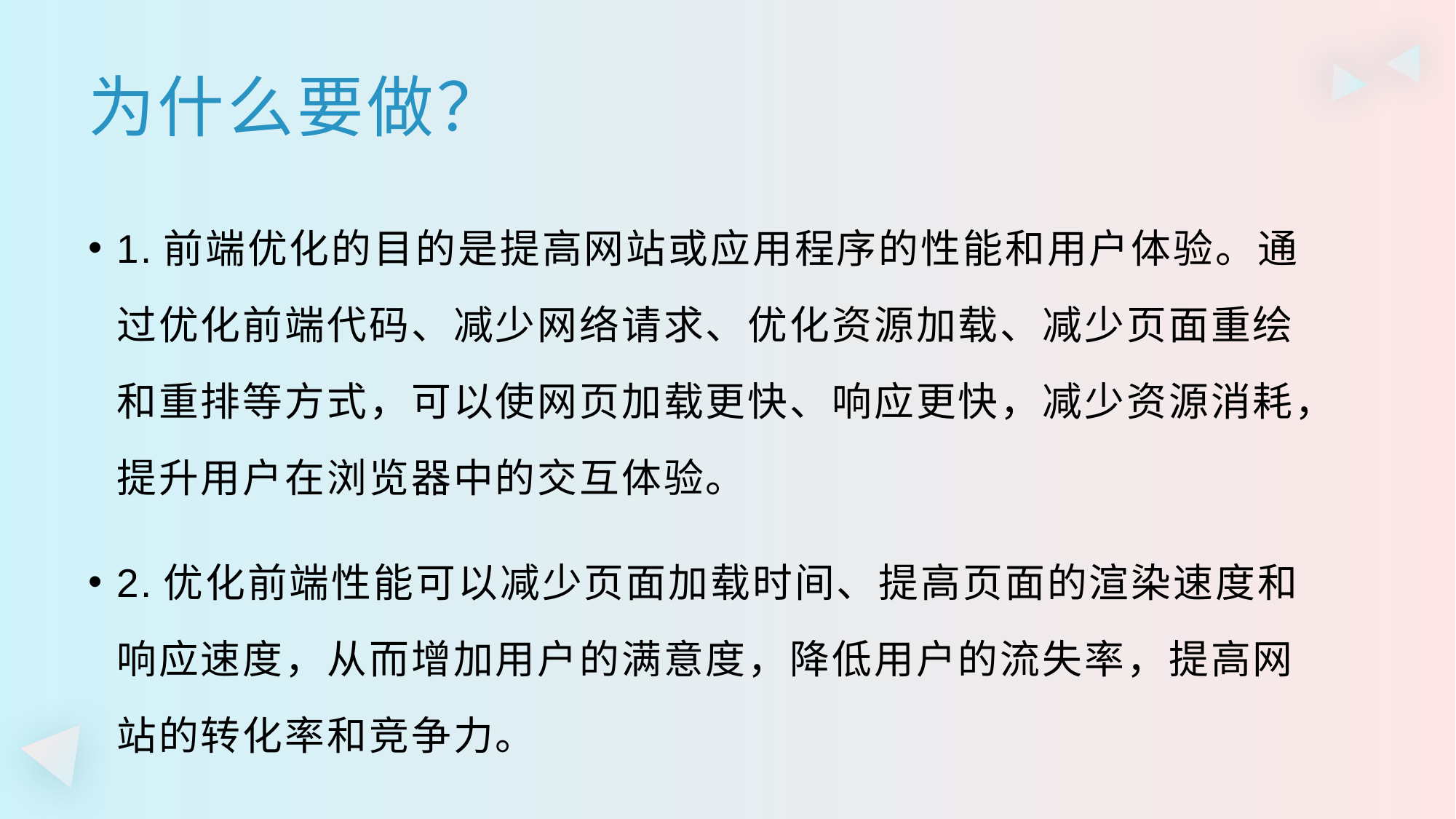

为什么要做？
1.前端优化的目的是提高网站或应用程序的性能和用户体验。通过优化前端代码、减少网络请求、优化资源加载、减少页面重绘和重排等方式，可以使网页加载更快、响应更快，减少资源消耗，提升用户在浏览器中的交互体验。
2.优化前端性能可以减少页面加载时间、提高页面的渲染速度和响应速度，从而增加用户的满意度，降低用户的流失率，提高网站的转化率和竞争力。